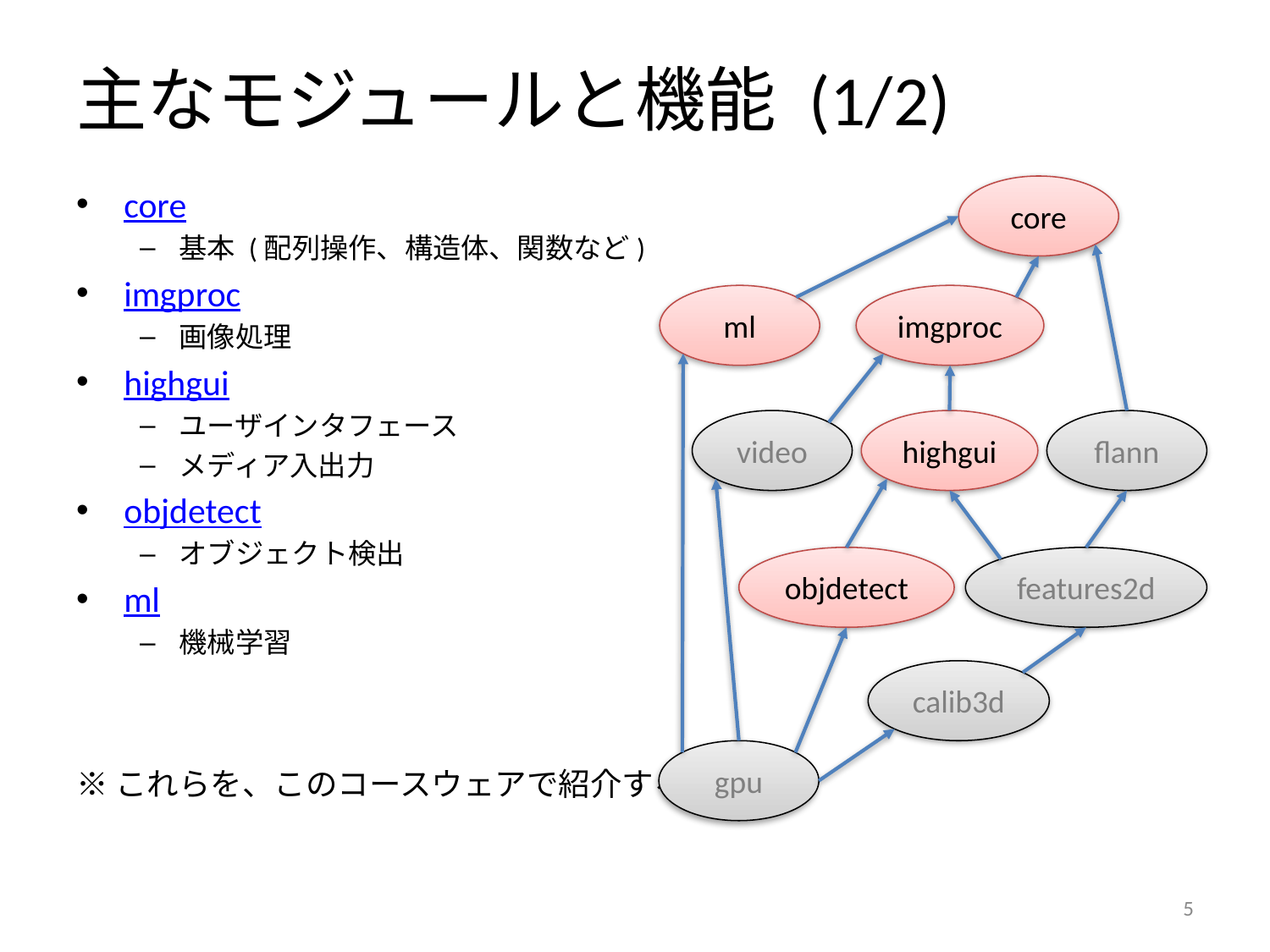

# 主なモジュールと機能 (1/2)
core
基本 (配列操作、構造体、関数など)
imgproc
画像処理
highgui
ユーザインタフェース
メディア入出力
objdetect
オブジェクト検出
ml
機械学習

※これらを、このコースウェアで紹介する
core
ml
imgproc
video
highgui
flann
objdetect
features2d
calib3d
gpu
5